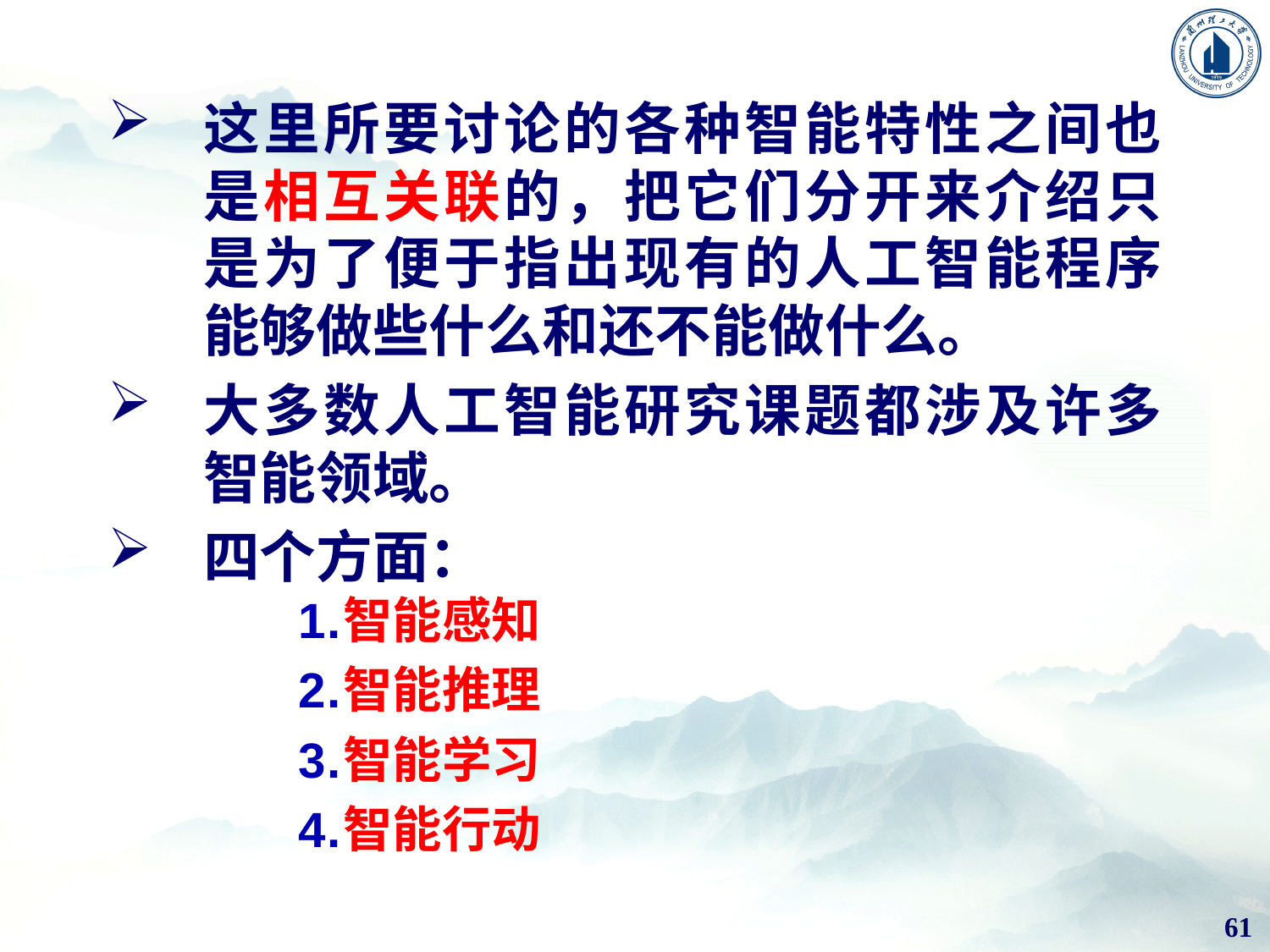

这里所要讨论的各种智能特性之间也是相互关联的，把它们分开来介绍只是为了便于指出现有的人工智能程序能够做些什么和还不能做什么。
大多数人工智能研究课题都涉及许多智能领域。
四个方面：
智能感知
智能推理
智能学习
智能行动

61